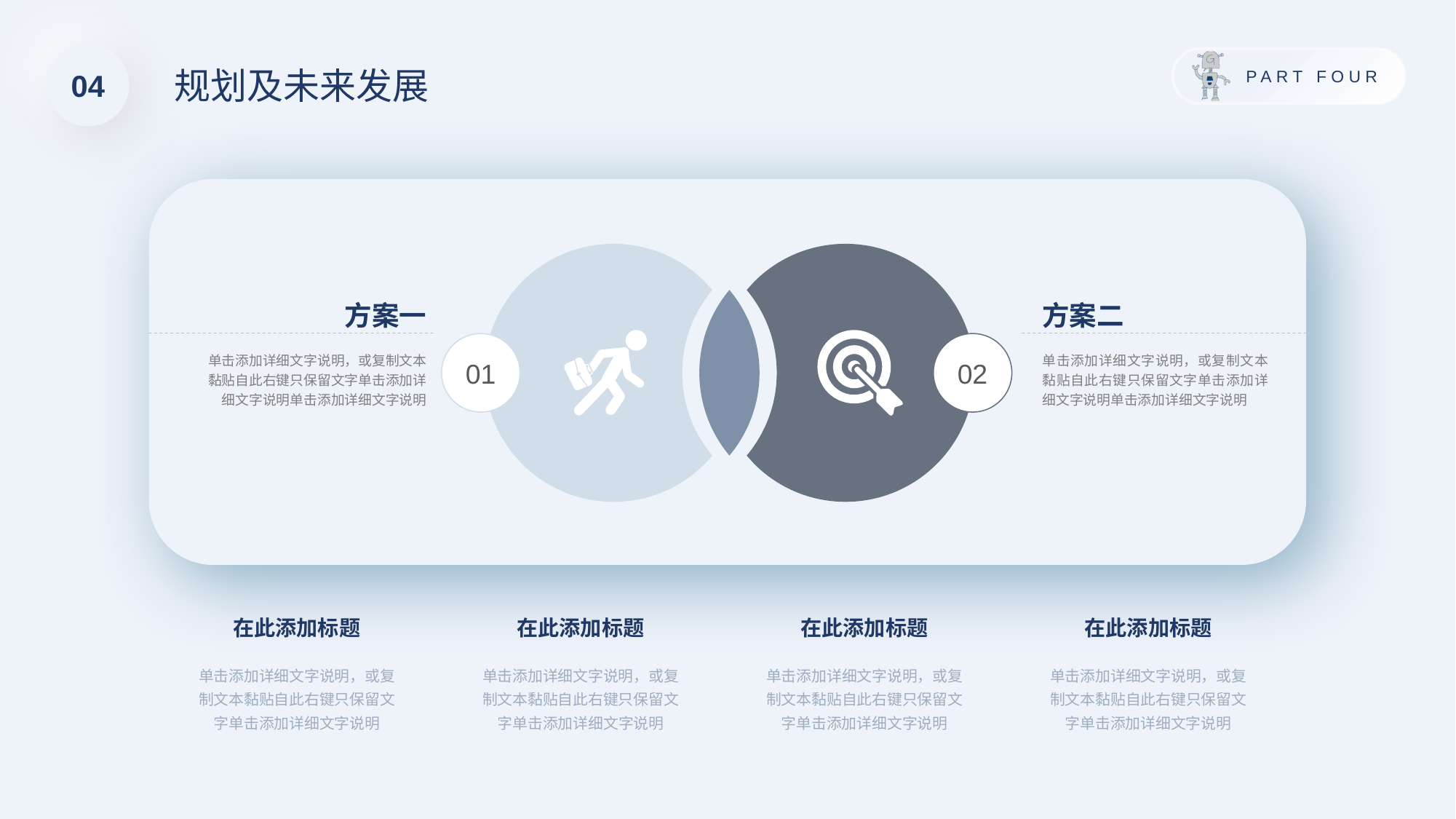

04
规划及未来发展

方案一
单击添加详细文字说明，或复制文本黏贴自此右键只保留文字单击添加详细文字说明单击添加详细文字说明
方案二
单击添加详细文字说明，或复制文本黏贴自此右键只保留文字单击添加详细文字说明单击添加详细文字说明

01
02
在此添加标题
在此添加标题
在此添加标题
在此添加标题
单击添加详细文字说明，或复制文本黏贴自此右键只保留文字单击添加详细文字说明
单击添加详细文字说明，或复制文本黏贴自此右键只保留文字单击添加详细文字说明
单击添加详细文字说明，或复制文本黏贴自此右键只保留文字单击添加详细文字说明
单击添加详细文字说明，或复制文本黏贴自此右键只保留文字单击添加详细文字说明